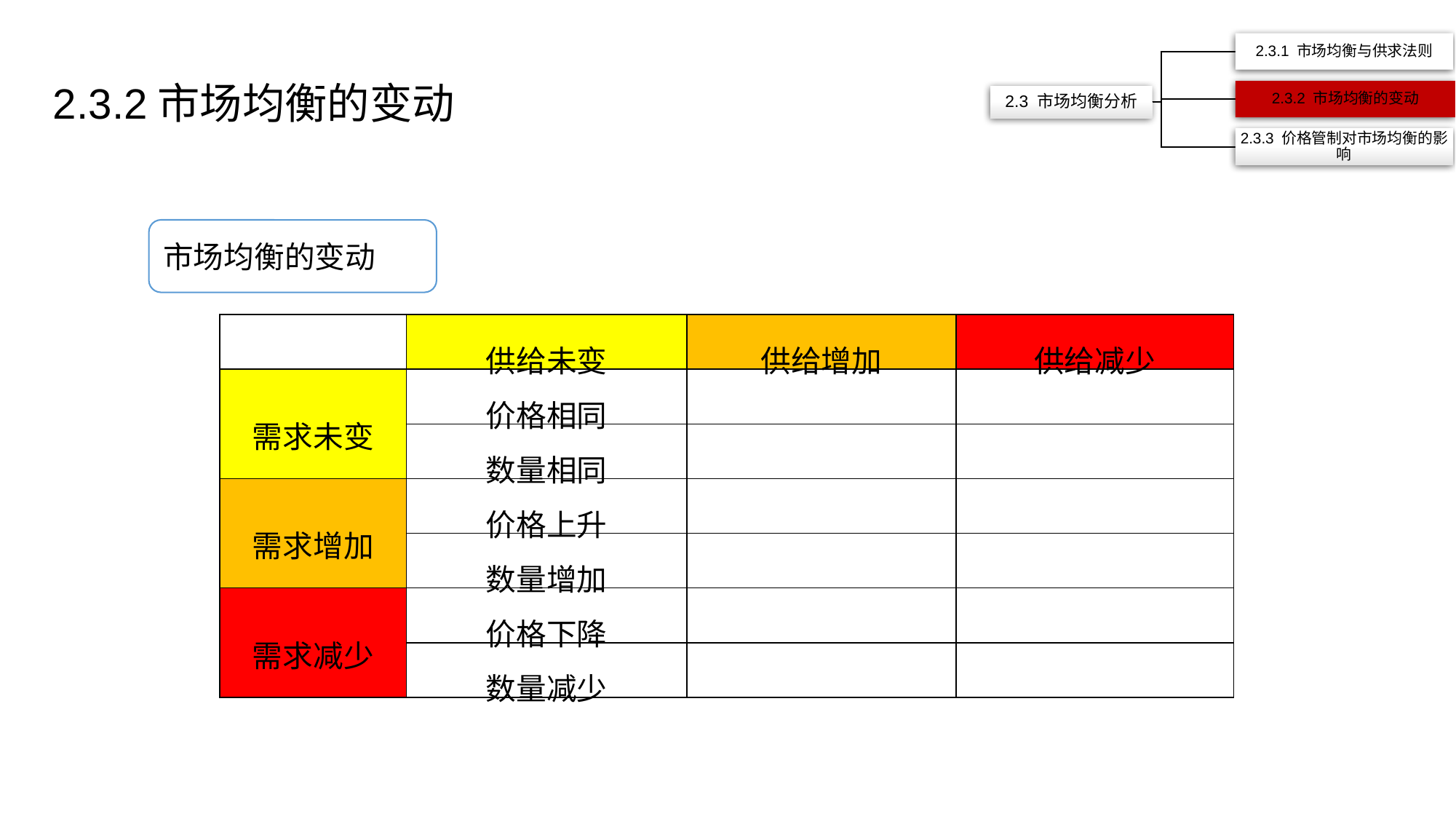

2.3 市场均衡分析
2.3.1 市场均衡与供求法则
2.3.2 市场均衡的变动
2.3.3 价格管制对市场均衡的影响
2.3.2市场均衡的变动
市场均衡的变动
|  | 供给未变 | 供给增加 | 供给减少 |
| --- | --- | --- | --- |
| 需求未变 | 价格相同 |  |  |
|  | 数量相同 |  |  |
| 需求增加 | 价格上升 |  |  |
|  | 数量增加 |  |  |
| 需求减少 | 价格下降 |  |  |
|  | 数量减少 |  |  |